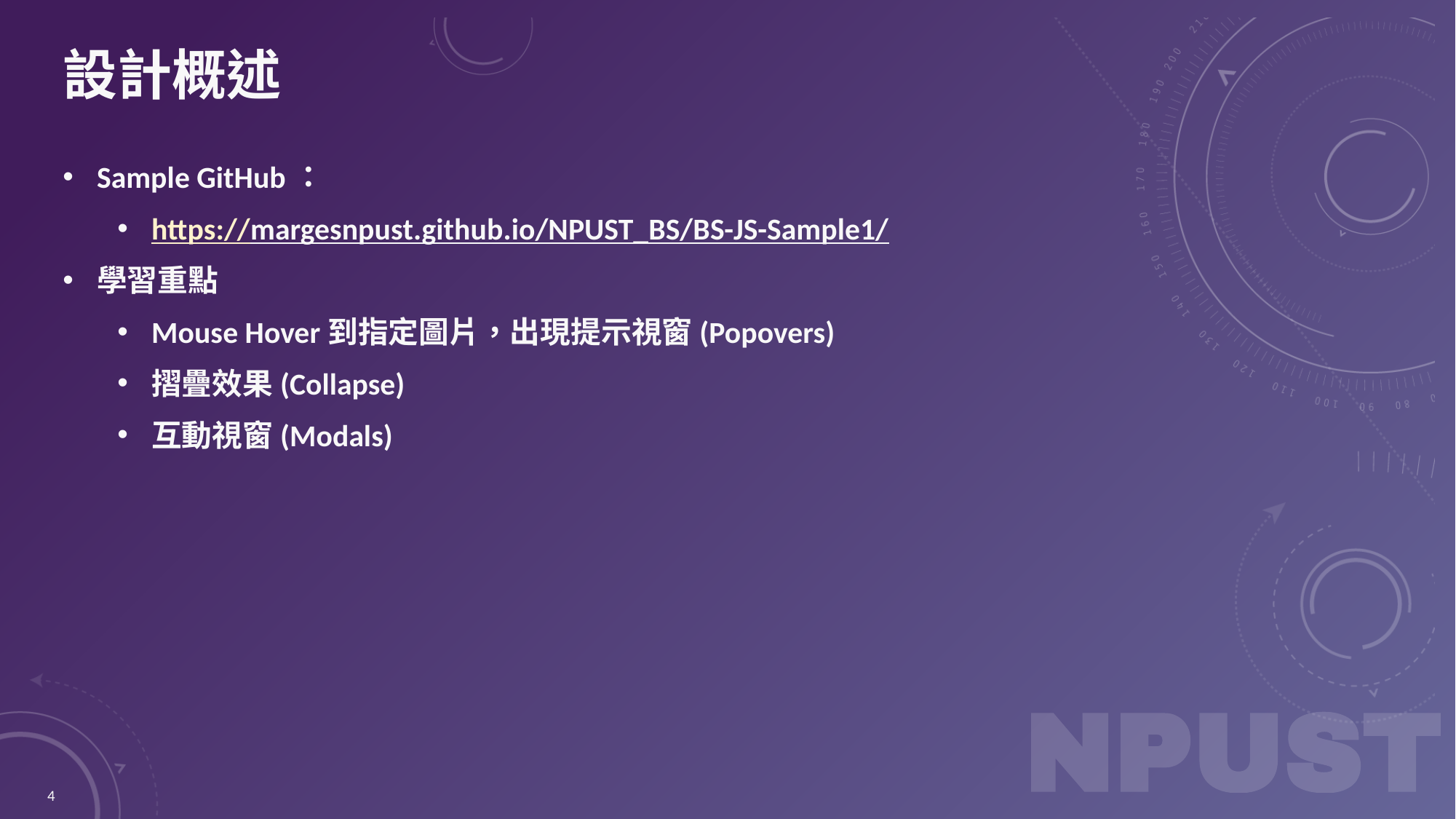

# 設計概述
Sample GitHub：
https://margesnpust.github.io/NPUST_BS/BS-JS-Sample1/
學習重點
Mouse Hover到指定圖片，出現提示視窗(Popovers)
摺疊效果(Collapse)
互動視窗(Modals)
4